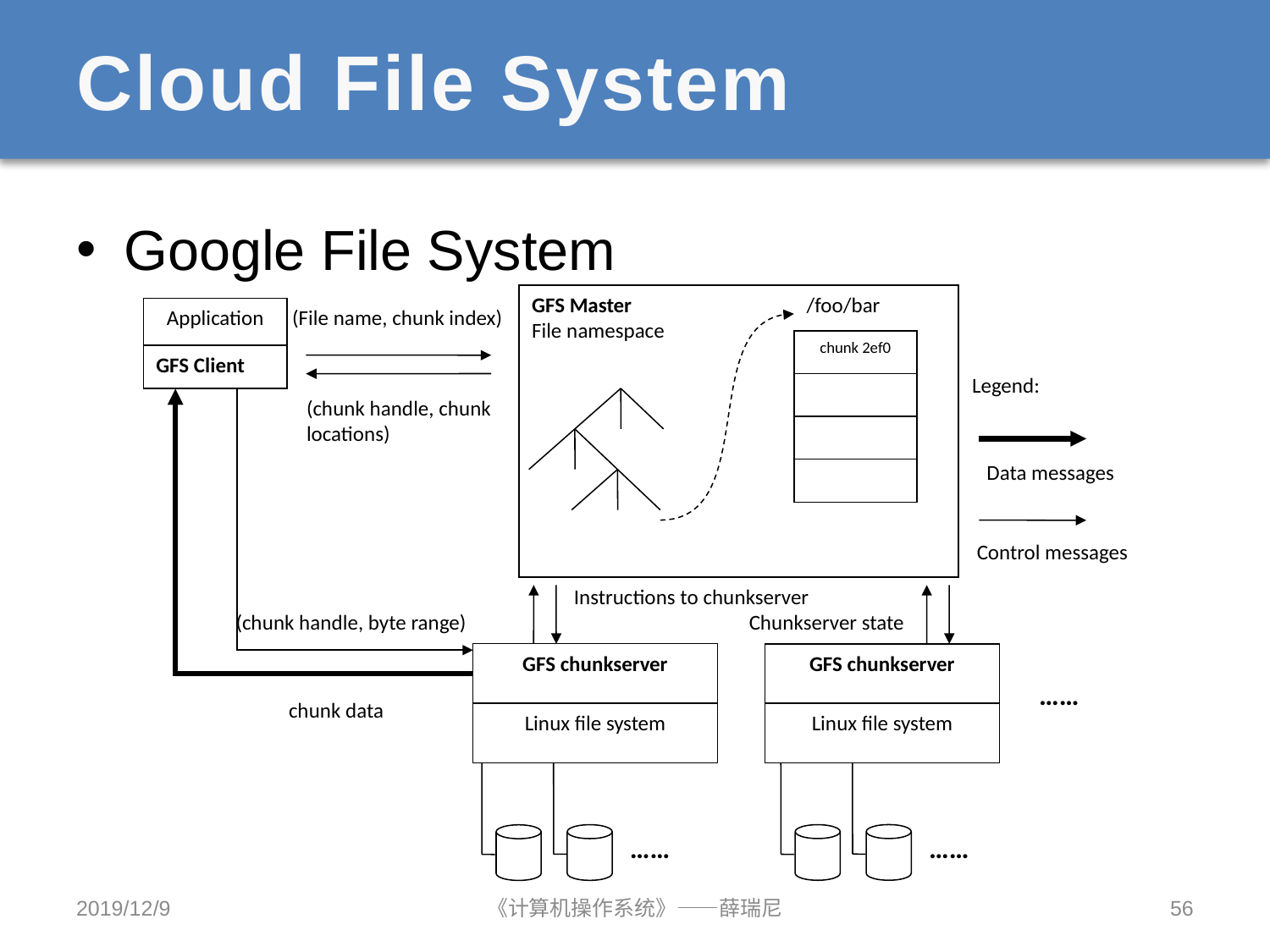

# Cloud File System
Google File System

GFS Master
File namespace
/foo/bar
Application
(File name, chunk index)
chunk 2ef0
GFS Client
Legend:

(chunk handle, chunk locations)

Data messages

Control messages
Instructions to chunkserver
Chunkserver state
(chunk handle, byte range)

GFS chunkserver
GFS chunkserver
……
chunk data
Linux file system
Linux file system
……
……

2019/12/9
《计算机操作系统》——薛瑞尼
56